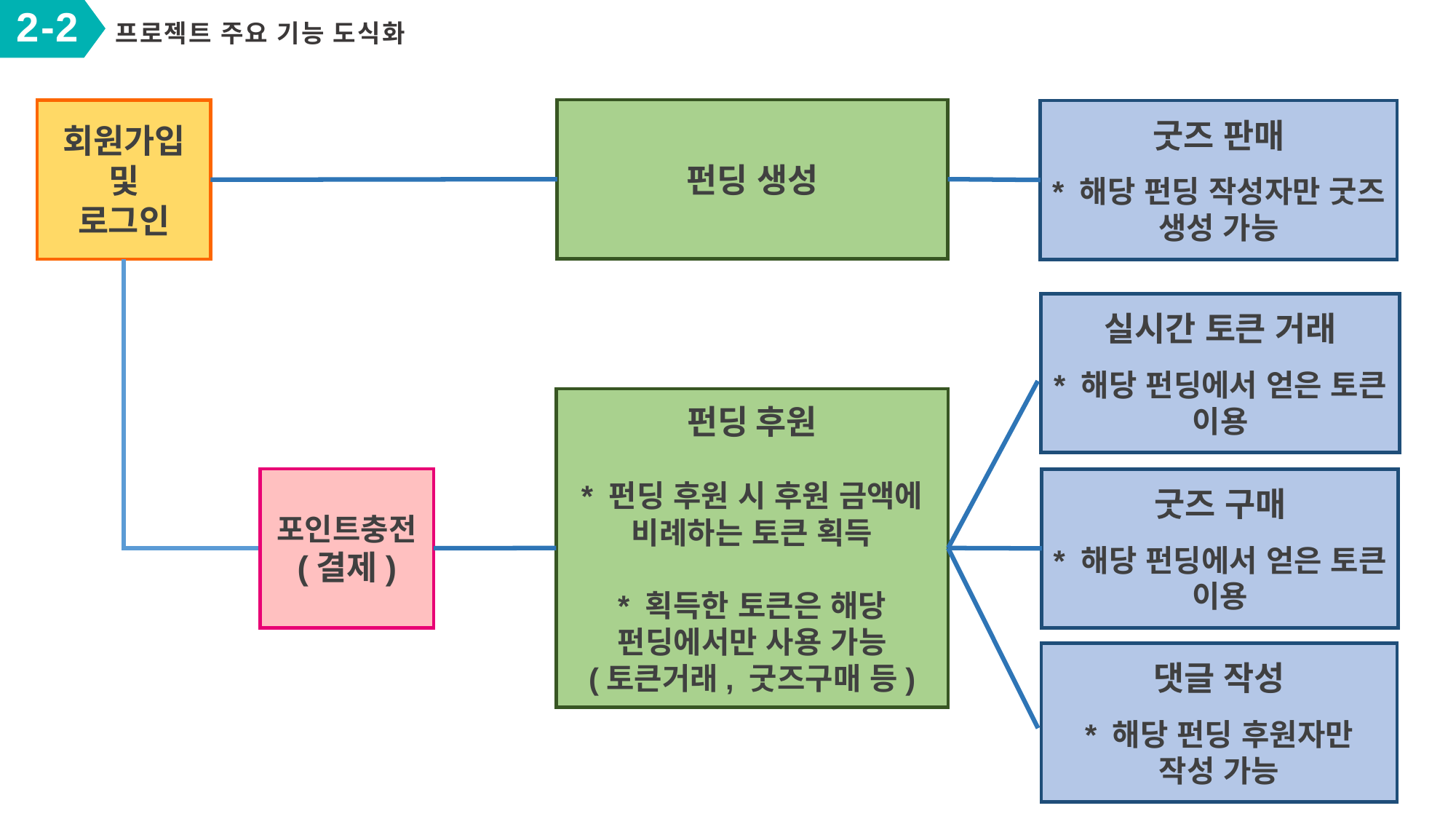

2-2
프로젝트 주요 기능 도식화
펀딩 생성
회원가입
및
로그인
굿즈 판매

* 해당 펀딩 작성자만 굿즈 생성 가능
실시간 토큰 거래

* 해당 펀딩에서 얻은 토큰 이용

펀딩 후원

* 펀딩 후원 시 후원 금액에 비례하는 토큰 획득

* 획득한 토큰은 해당 펀딩에서만 사용 가능
(토큰거래, 굿즈구매 등)
포인트충전
(결제)
굿즈 구매

* 해당 펀딩에서 얻은 토큰 이용
댓글 작성

* 해당 펀딩 후원자만
작성 가능